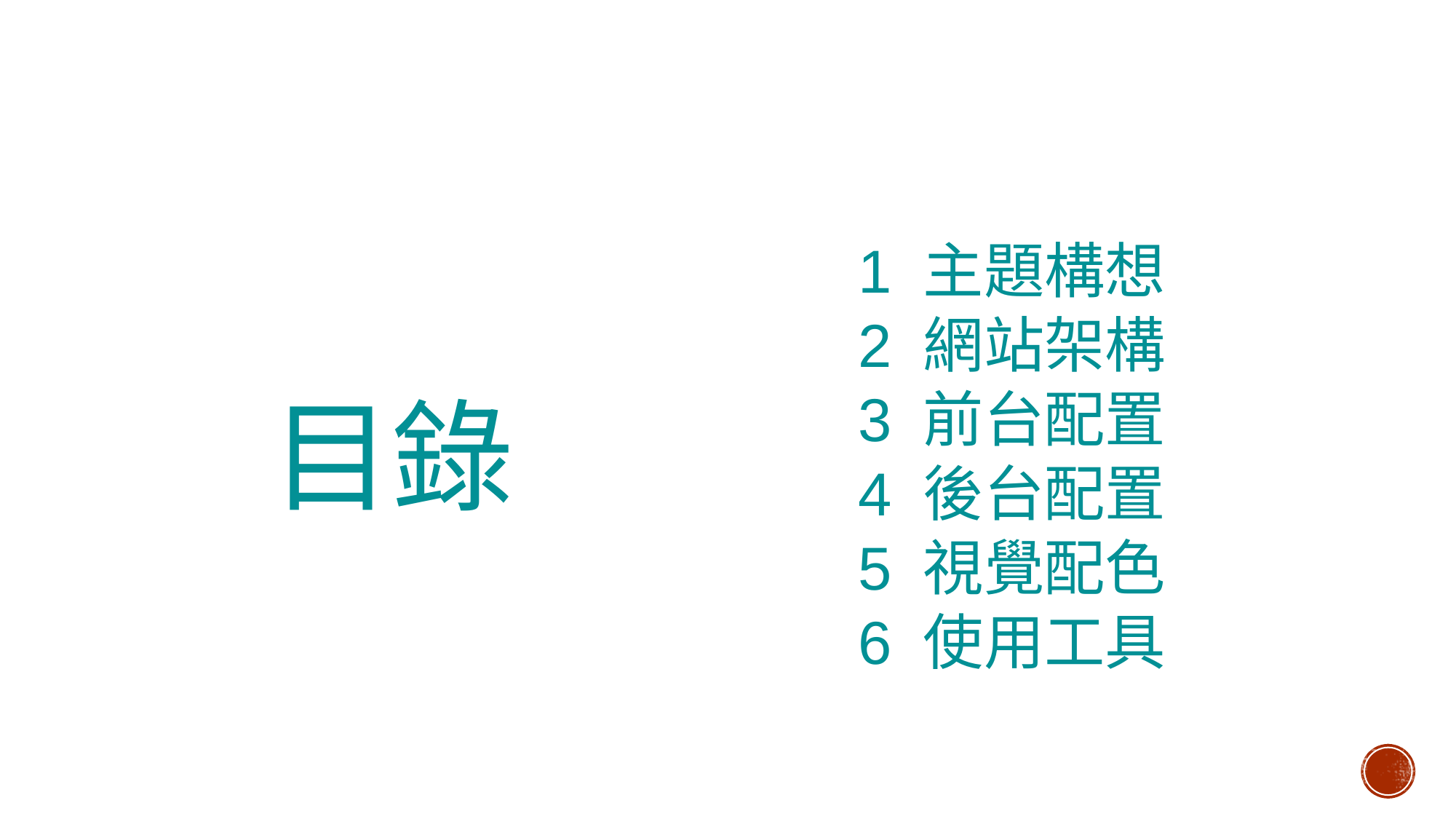

1 主題構想
2 網站架構
3 前台配置
4 後台配置
5 視覺配色
6 使用工具
目錄